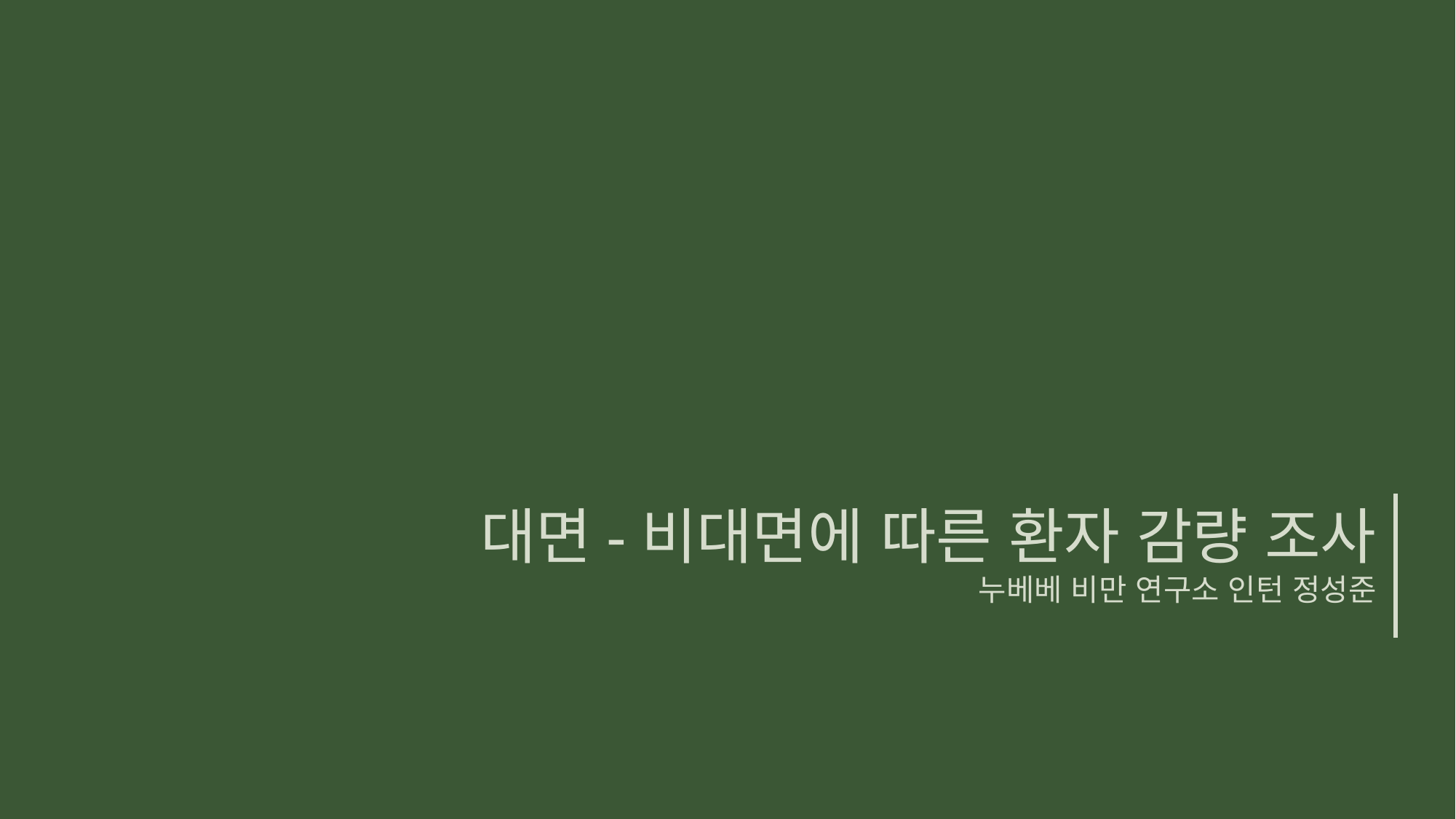

대면-비대면에 따른 환자 감량 조사
누베베 비만 연구소 인턴 정성준